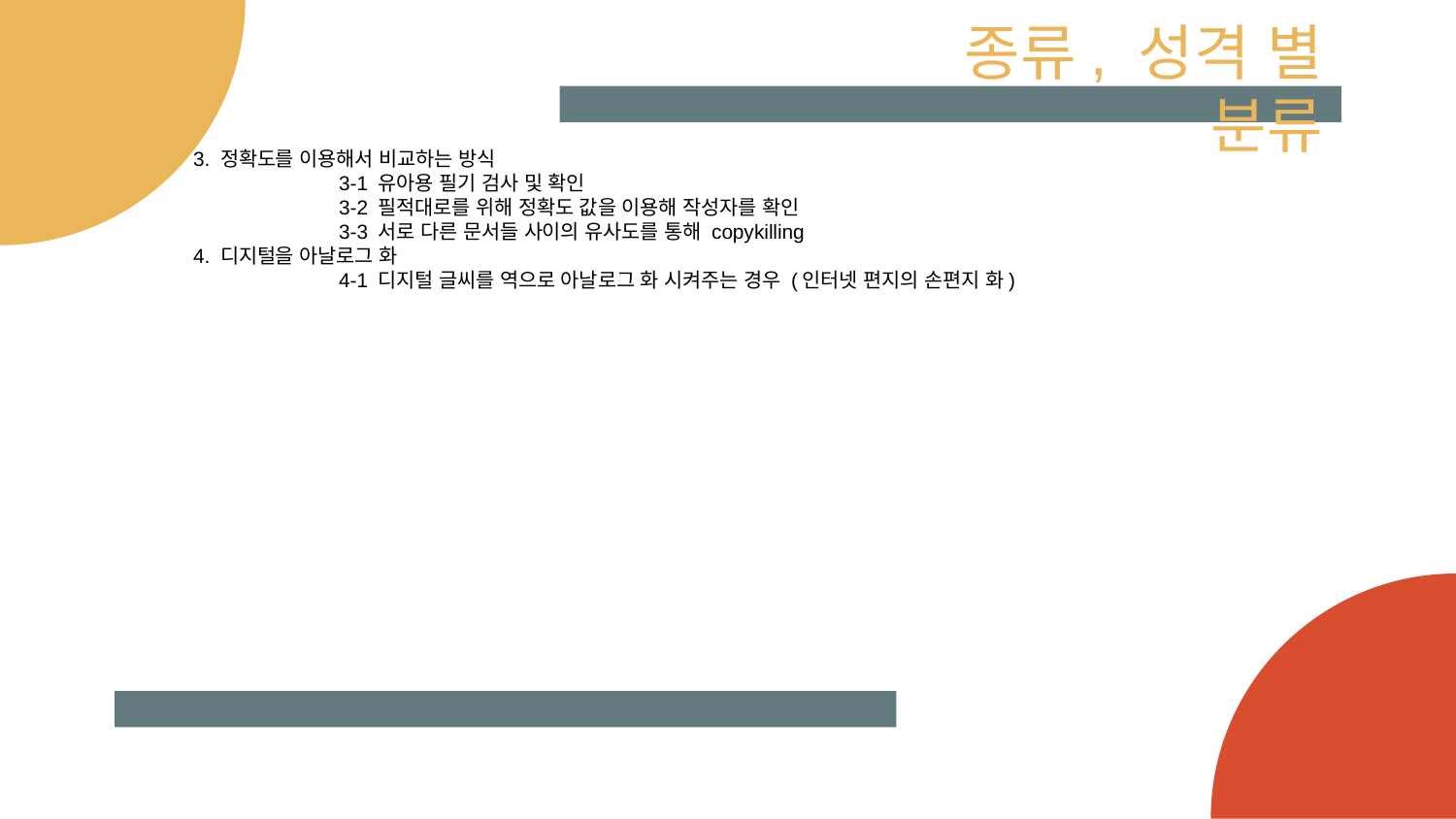

# 종류, 성격 별 분류
3. 정확도를 이용해서 비교하는 방식
	3-1 유아용 필기 검사 및 확인
	3-2 필적대로를 위해 정확도 값을 이용해 작성자를 확인
	3-3 서로 다른 문서들 사이의 유사도를 통해 copykilling
4. 디지털을 아날로그 화
	4-1 디지털 글씨를 역으로 아날로그 화 시켜주는 경우 (인터넷 편지의 손편지 화)